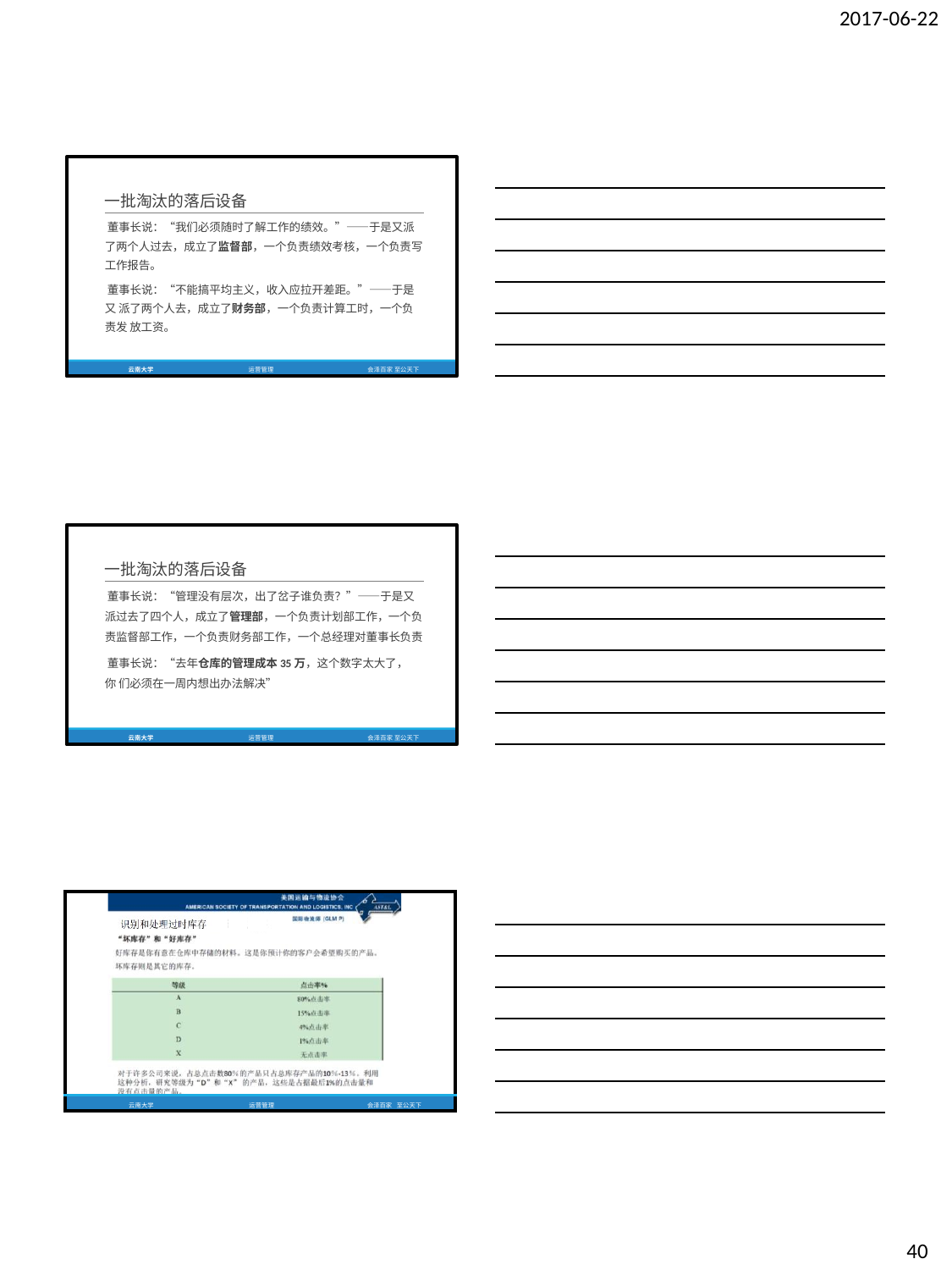

2017-06-22

一批淘汰的落后设备
董事长说：“我们必须随时了解工作的绩效。”——于是又派 了两个人过去，成立了监督部，一个负责绩效考核，一个负责写 工作报告。
董事长说：“不能搞平均主义，收入应拉开差距。”——于是又 派了两个人去，成立了财务部，一个负责计算工时，一个负责发 放工资。

云南大学
运营管理
会泽百家 至公天下

一批淘汰的落后设备
董事长说：“管理没有层次，出了岔子谁负责？”——于是又 派过去了四个人，成立了管理部，一个负责计划部工作，一个负 责监督部工作，一个负责财务部工作，一个总经理对董事长负责
董事长说：“去年仓库的管理成本35万，这个数字太大了，你 们必须在一周内想出办法解决”

云南大学
运营管理
会泽百家 至公天下

|  |  |  |  |
| --- | --- | --- | --- |
| 云南大学 | 运营管理 | 会泽百家 | 至公天下 |

40